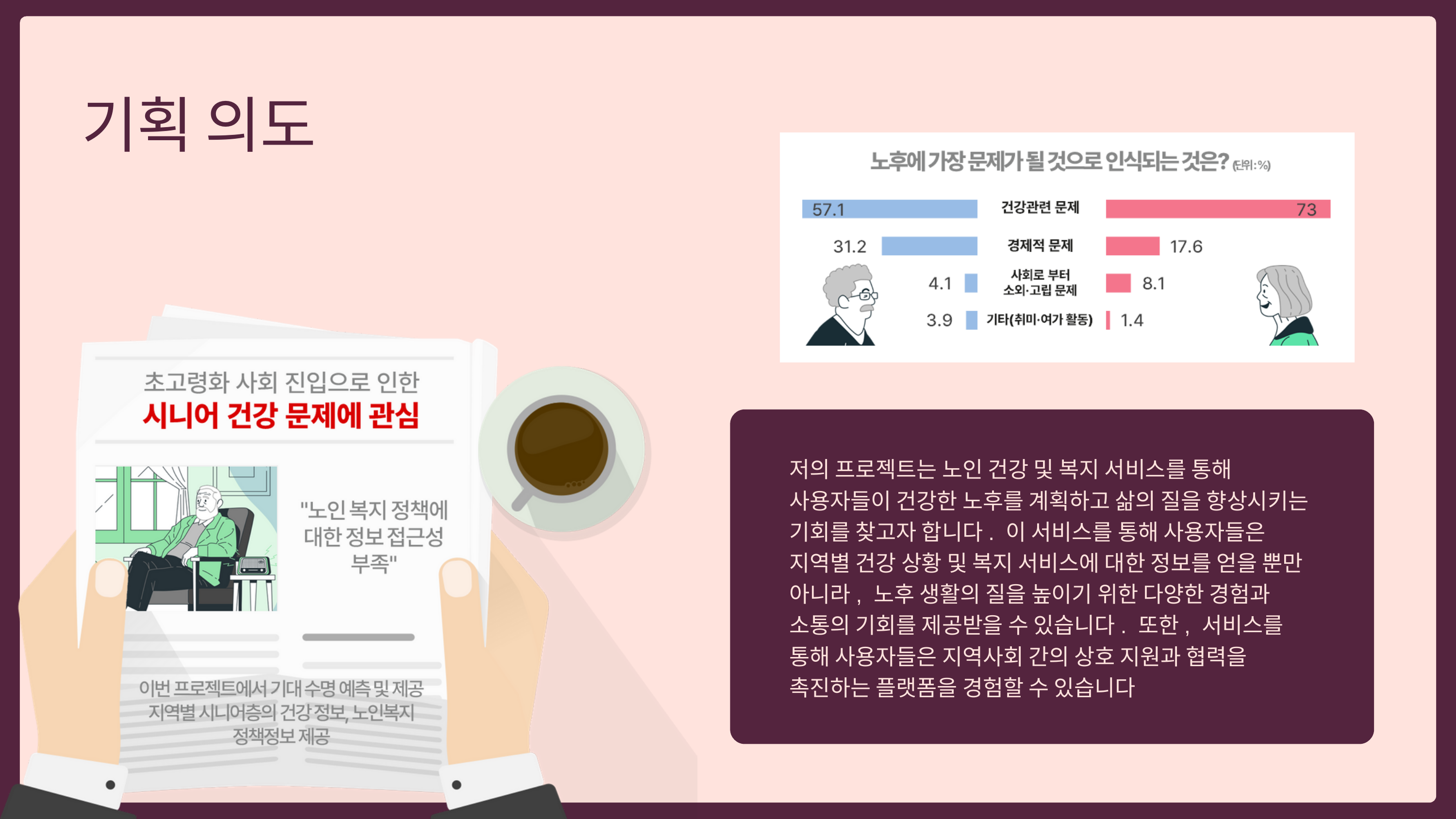

기획 의도

저의 프로젝트는 노인 건강 및 복지 서비스를 통해 사용자들이 건강한 노후를 계획하고 삶의 질을 향상시키는 기회를 찾고자 합니다. 이 서비스를 통해 사용자들은 지역별 건강 상황 및 복지 서비스에 대한 정보를 얻을 뿐만 아니라, 노후 생활의 질을 높이기 위한 다양한 경험과 소통의 기회를 제공받을 수 있습니다. 또한, 서비스를 통해 사용자들은 지역사회 간의 상호 지원과 협력을 촉진하는 플랫폼을 경험할 수 있습니다